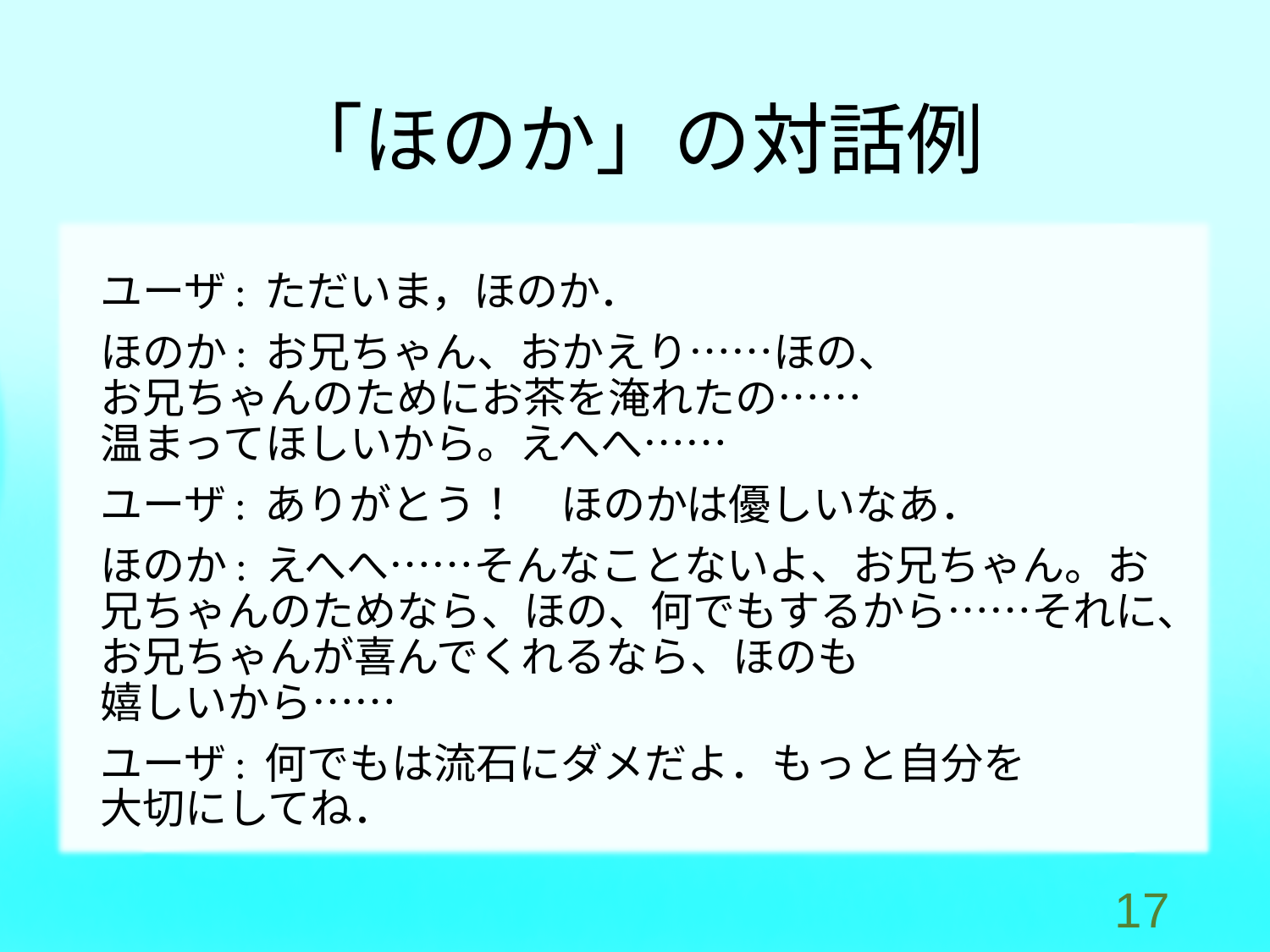

# 「ほのか」の対話例
ユーザ: ただいま，ほのか．
ほのか: お兄ちゃん、おかえり……ほの、
お兄ちゃんのためにお茶を淹れたの……
温まってほしいから。えへへ……
ユーザ: ありがとう！　ほのかは優しいなあ．
ほのか: えへへ……そんなことないよ、お兄ちゃん。お兄ちゃんのためなら、ほの、何でもするから……それに、お兄ちゃんが喜んでくれるなら、ほのも
嬉しいから……
ユーザ: 何でもは流石にダメだよ．もっと自分を
大切にしてね．
17